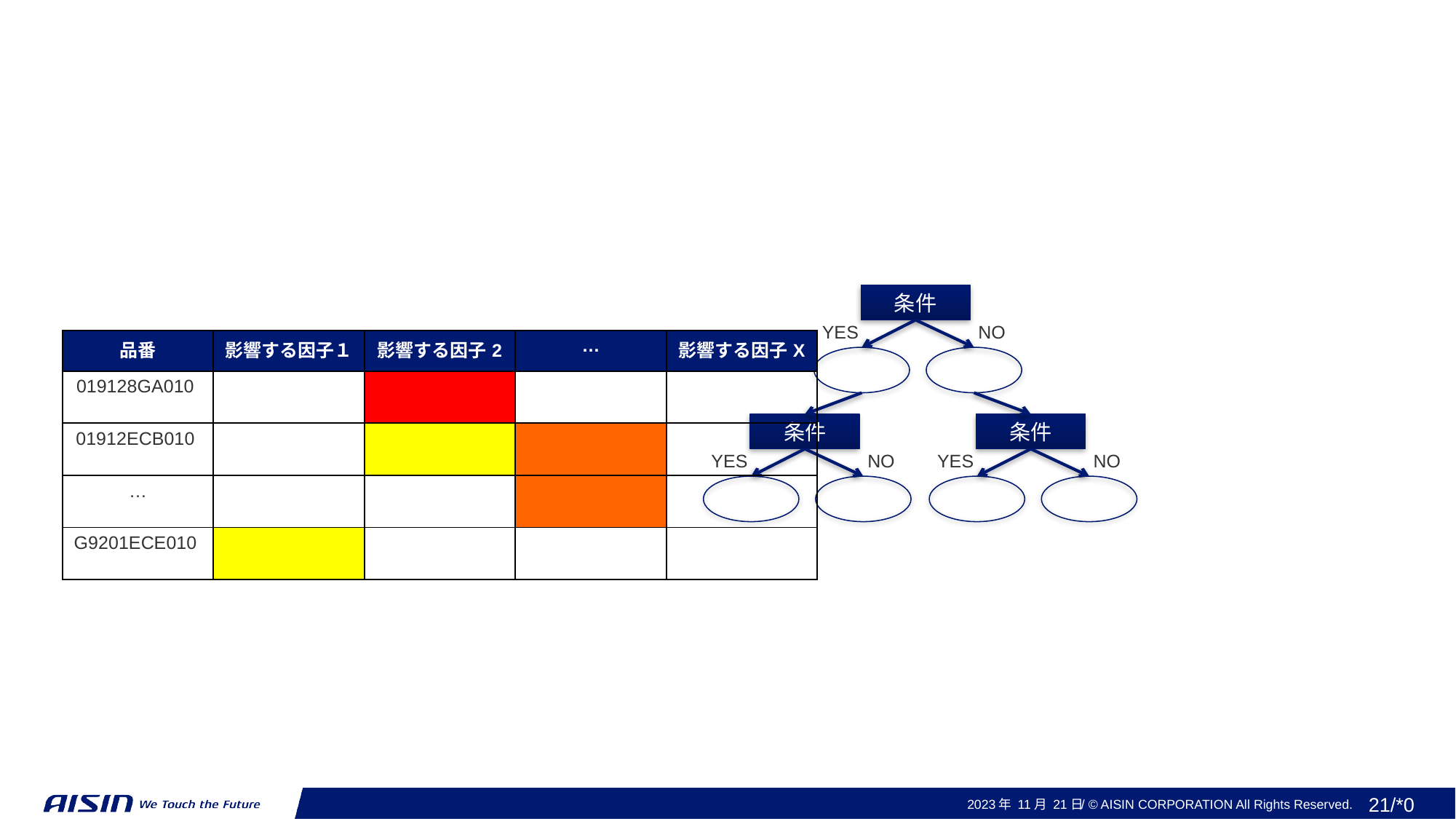

条件
YES
NO
| 品番 | 影響する因子１ | 影響する因子2 | … | 影響する因子X |
| --- | --- | --- | --- | --- |
| 019128GA010 |  |  |  |  |
| 01912ECB010 |  |  |  |  |
| … |  |  |  |  |
| G9201ECE010 |  |  |  |  |

条件
条件
YES
NO
YES
NO

2023年 11月 21日